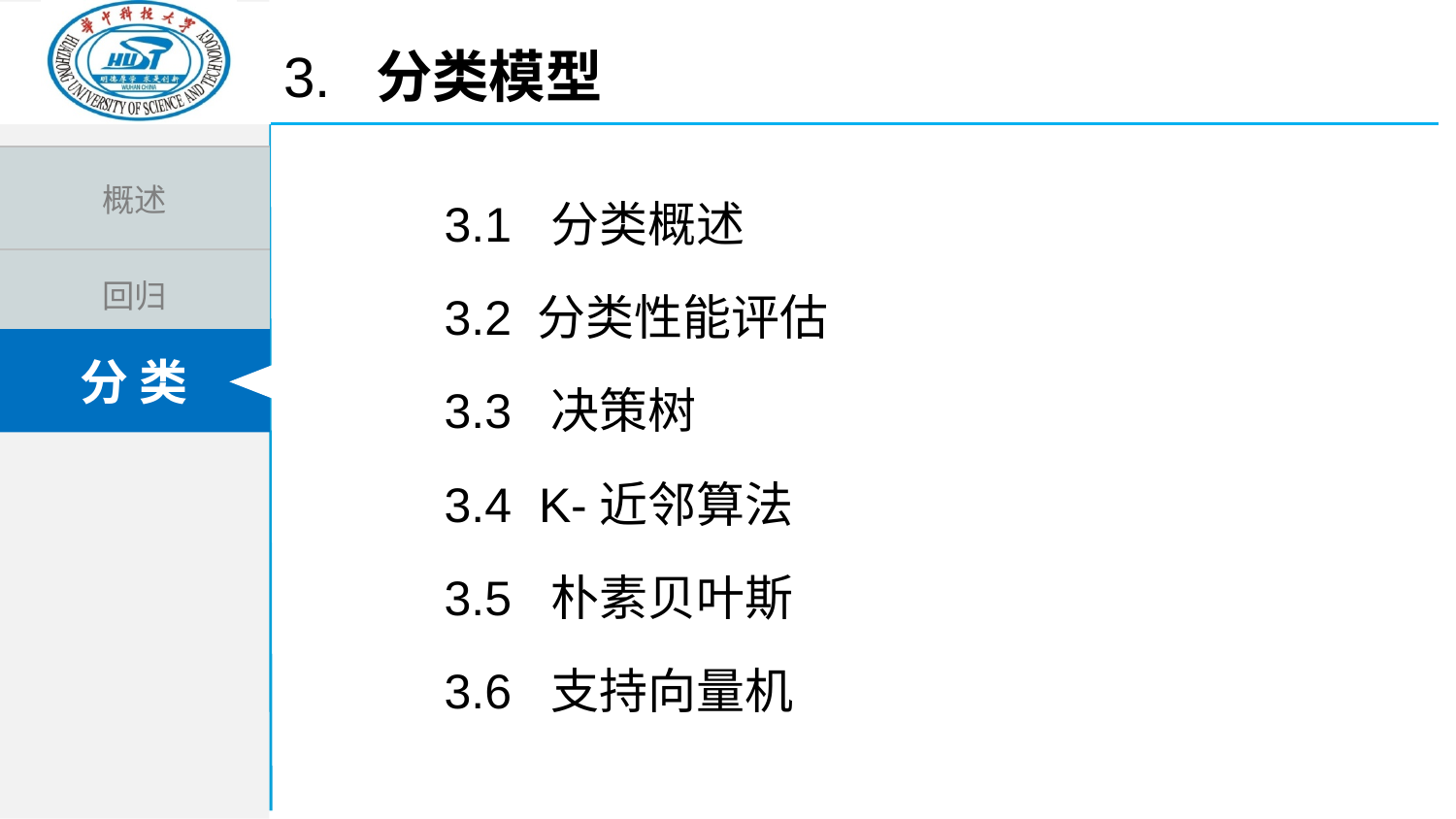

3.  分类模型
3.1  分类概述
3.2 分类性能评估
3.3  决策树
3.4  K-近邻算法
3.5  朴素贝叶斯
3.6  支持向量机